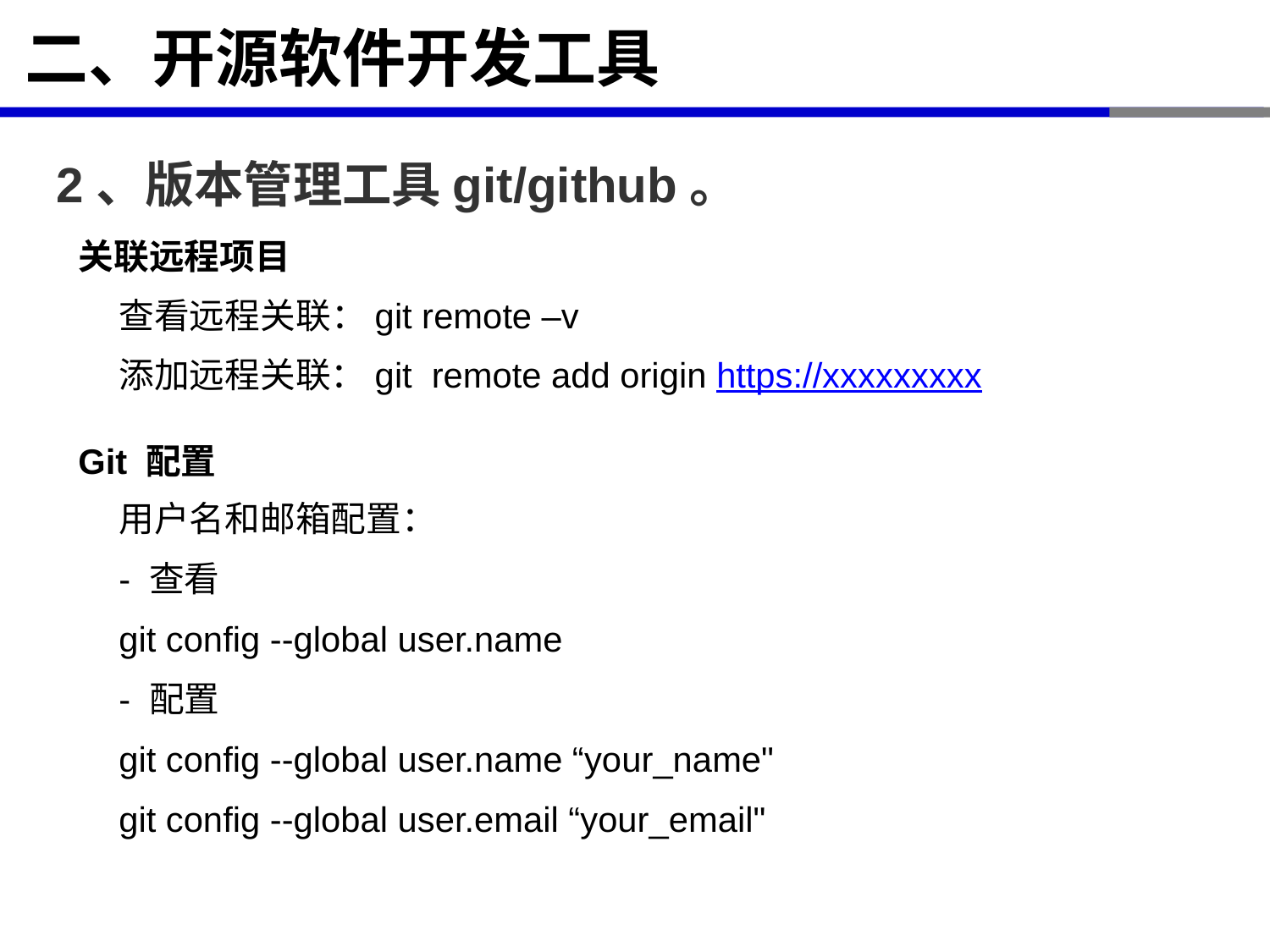

# 二、开源软件开发工具
2、版本管理工具git/github。
关联远程项目
查看远程关联：git remote –v
添加远程关联：git  remote add origin https://xxxxxxxxx
Git 配置
用户名和邮箱配置：
- 查看
git config --global user.name
- 配置
git config --global user.name “your_name"
git config --global user.email “your_email"